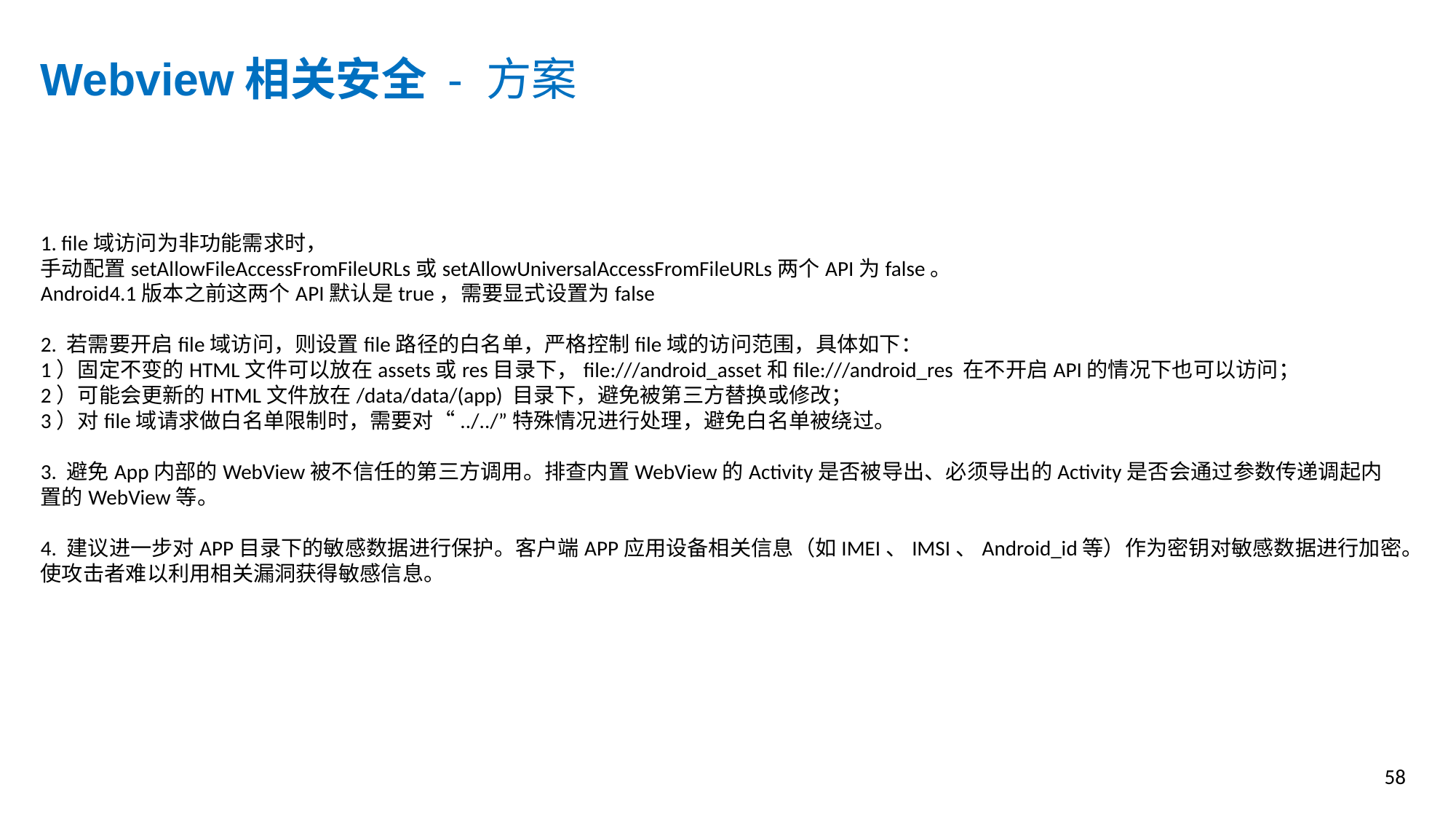

Webview相关安全 - 方案
1. file域访问为非功能需求时，
手动配置setAllowFileAccessFromFileURLs或setAllowUniversalAccessFromFileURLs两个API为false。
Android4.1版本之前这两个API默认是true，需要显式设置为false

2. 若需要开启file域访问，则设置file路径的白名单，严格控制file域的访问范围，具体如下：
1）固定不变的HTML文件可以放在assets或res目录下，file:///android_asset和file:///android_res 在不开启API的情况下也可以访问；
2）可能会更新的HTML文件放在/data/data/(app) 目录下，避免被第三方替换或修改；
3）对file域请求做白名单限制时，需要对“../../”特殊情况进行处理，避免白名单被绕过。

3. 避免App内部的WebView被不信任的第三方调用。排查内置WebView的Activity是否被导出、必须导出的Activity是否会通过参数传递调起内置的WebView等。

4. 建议进一步对APP目录下的敏感数据进行保护。客户端APP应用设备相关信息（如IMEI、IMSI、Android_id等）作为密钥对敏感数据进行加密。使攻击者难以利用相关漏洞获得敏感信息。
58